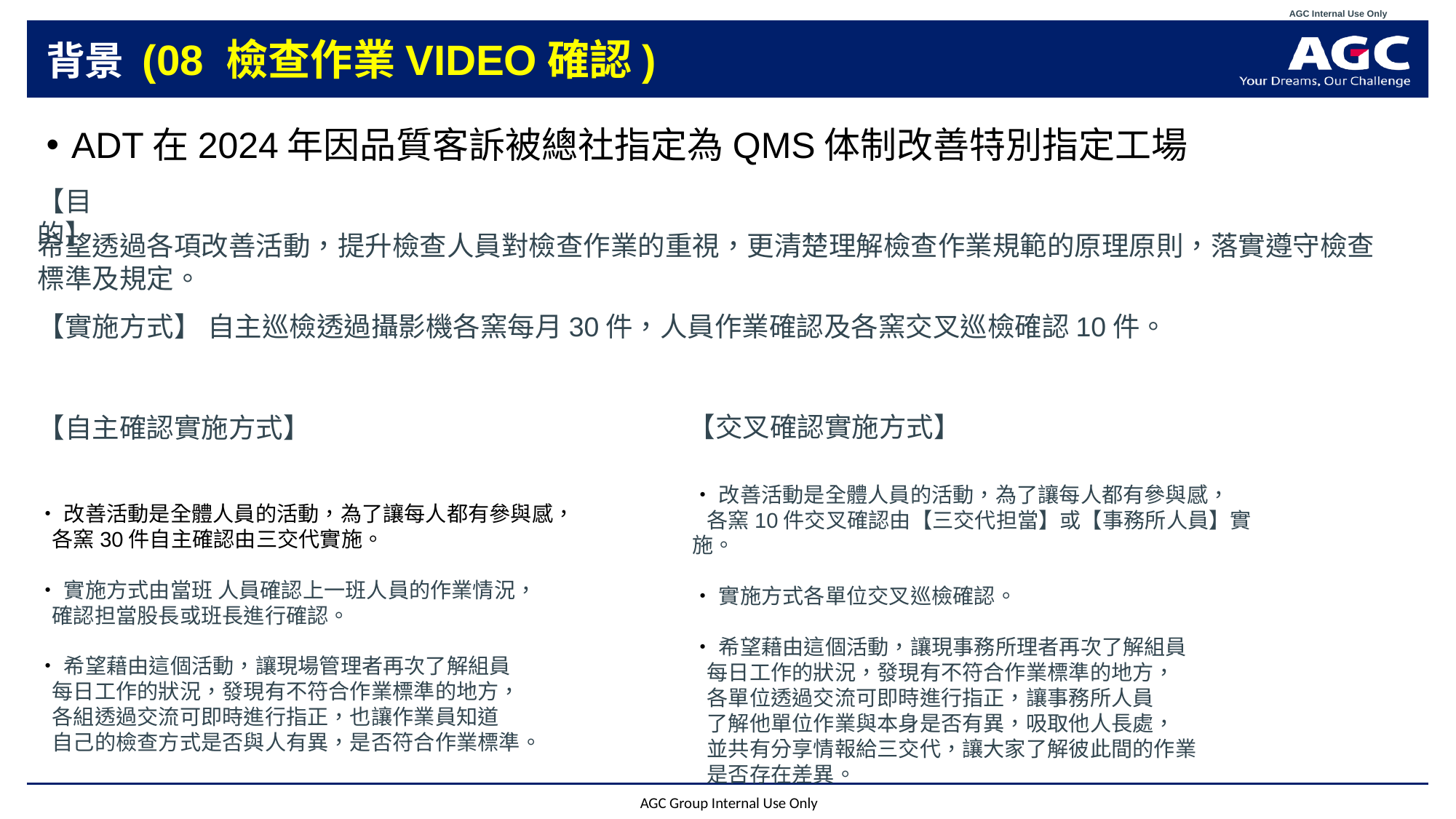

# 背景 (08 檢查作業VIDEO確認)
ADT在2024年因品質客訴被總社指定為QMS体制改善特別指定工場
【目的】
希望透過各項改善活動，提升檢查人員對檢查作業的重視，更清楚理解檢查作業規範的原理原則，落實遵守檢查標準及規定。
【實施方式】 自主巡檢透過攝影機各窯每月30件，人員作業確認及各窯交叉巡檢確認10件。
【交叉確認實施方式】
【自主確認實施方式】
•改善活動是全體人員的活動，為了讓每人都有參與感，
  各窯10件交叉確認由【三交代担當】或【事務所人員】實施。

•實施方式各單位交叉巡檢確認。

•希望藉由這個活動，讓現事務所理者再次了解組員
  每日工作的狀況，發現有不符合作業標準的地方，
  各單位透過交流可即時進行指正，讓事務所人員
  了解他單位作業與本身是否有異，吸取他人長處，
  並共有分享情報給三交代，讓大家了解彼此間的作業
  是否存在差異。

•改善活動是全體人員的活動，為了讓每人都有參與感，
  各窯30件自主確認由三交代實施。

•實施方式由當班 人員確認上一班人員的作業情況，
  確認担當股長或班長進行確認。

•希望藉由這個活動，讓現場管理者再次了解組員
  每日工作的狀況，發現有不符合作業標準的地方，
  各組透過交流可即時進行指正，也讓作業員知道
  自己的檢查方式是否與人有異，是否符合作業標準。